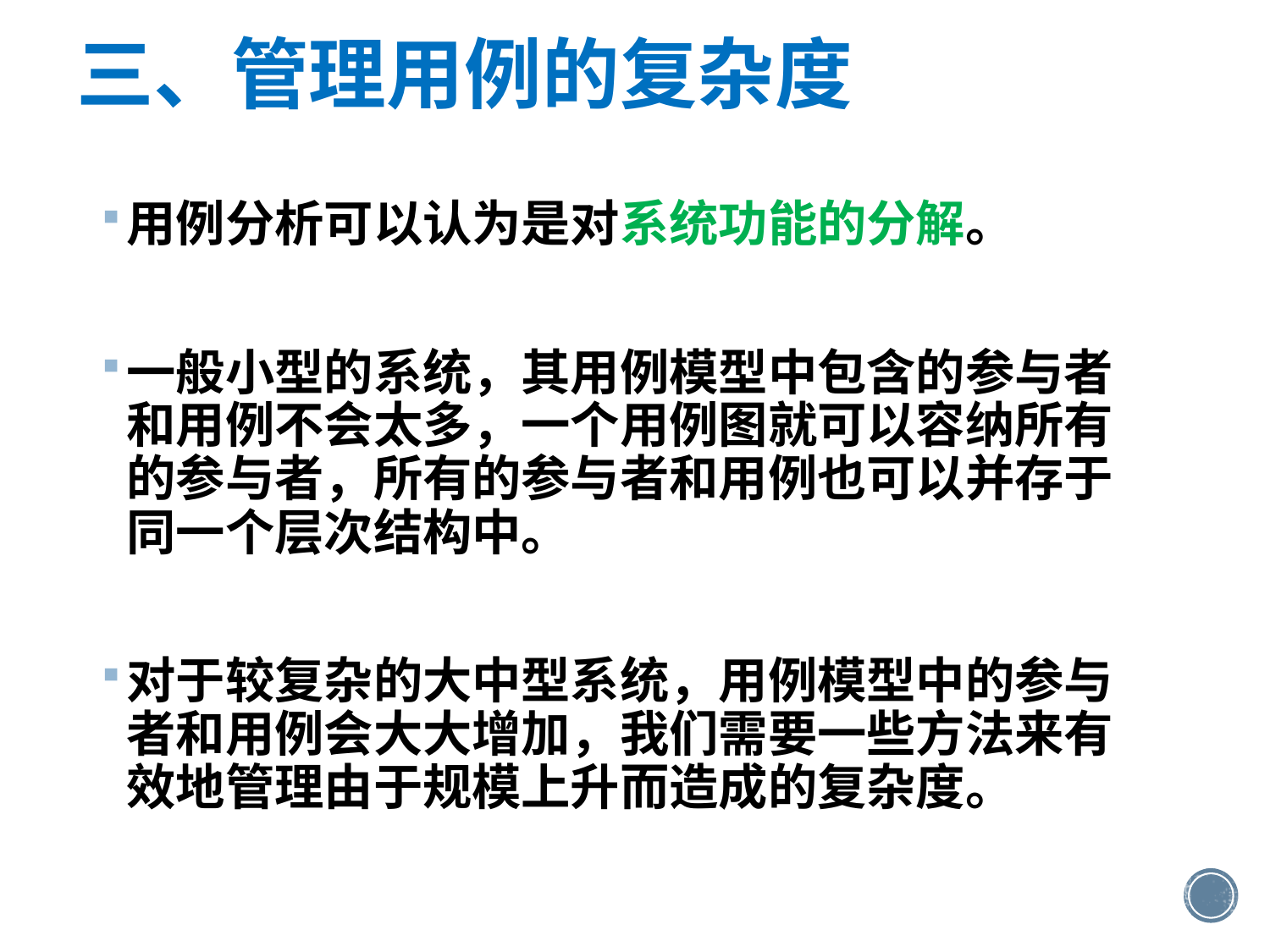

三、管理用例的复杂度
用例分析可以认为是对系统功能的分解。

一般小型的系统，其用例模型中包含的参与者和用例不会太多，一个用例图就可以容纳所有的参与者，所有的参与者和用例也可以并存于同一个层次结构中。

对于较复杂的大中型系统，用例模型中的参与者和用例会大大增加，我们需要一些方法来有效地管理由于规模上升而造成的复杂度。